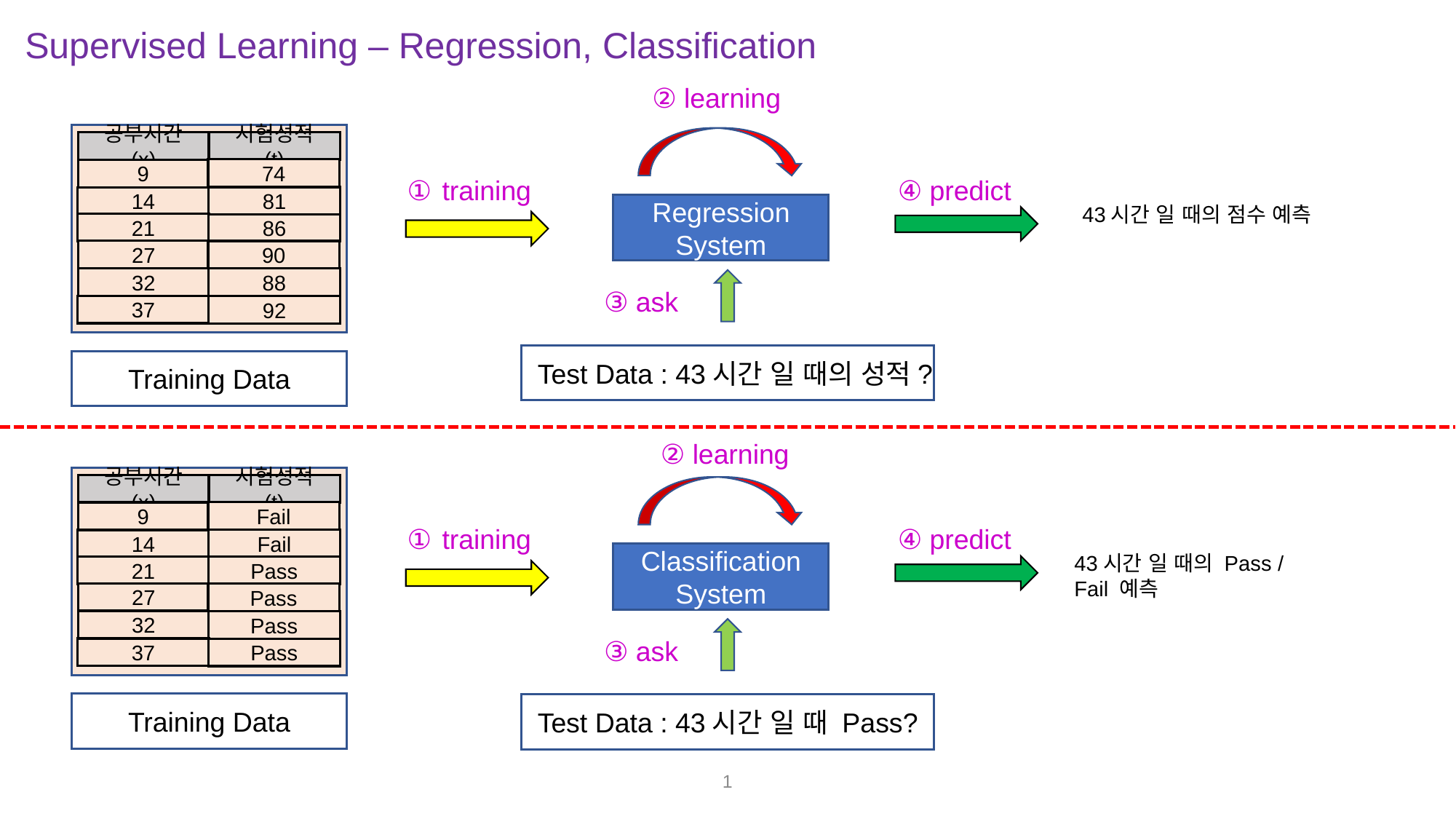

Supervised Learning – Regression, Classification
② learning

공부시간 (x)
시험성적 (t)
74
9
81
14
21
86
27
90
32
88
37
92

① training
④ predict
Regression System
43시간 일 때의 점수 예측

③ ask
Test Data : 43시간 일 때의 성적?
Training Data
② learning

공부시간 (x)
시험성적 (t)
Fail
9
Fail
14
21
Pass
27
Pass
32
Pass
37
Pass

① training
④ predict
Classification System
43시간 일 때의 Pass /
Fail 예측

③ ask
Training Data
Test Data : 43시간 일 때 Pass?
1